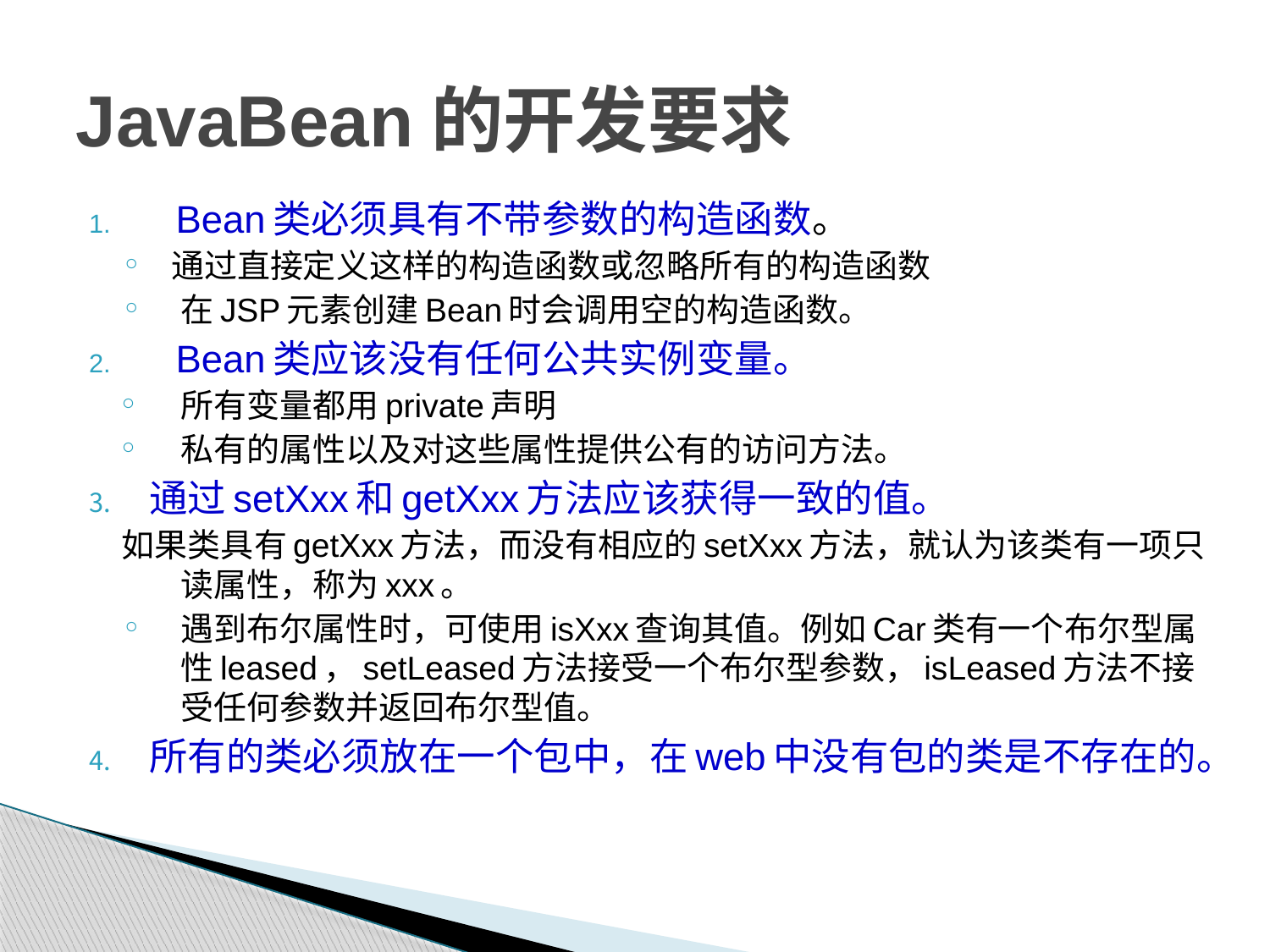

# JavaBean的开发要求
Bean类必须具有不带参数的构造函数。
通过直接定义这样的构造函数或忽略所有的构造函数
在JSP元素创建Bean时会调用空的构造函数。
Bean类应该没有任何公共实例变量。
所有变量都用private声明
私有的属性以及对这些属性提供公有的访问方法。
通过setXxx和getXxx方法应该获得一致的值。
如果类具有getXxx方法，而没有相应的setXxx方法，就认为该类有一项只读属性，称为xxx。
遇到布尔属性时，可使用isXxx查询其值。例如Car类有一个布尔型属性leased，setLeased方法接受一个布尔型参数，isLeased方法不接受任何参数并返回布尔型值。
所有的类必须放在一个包中，在web中没有包的类是不存在的。